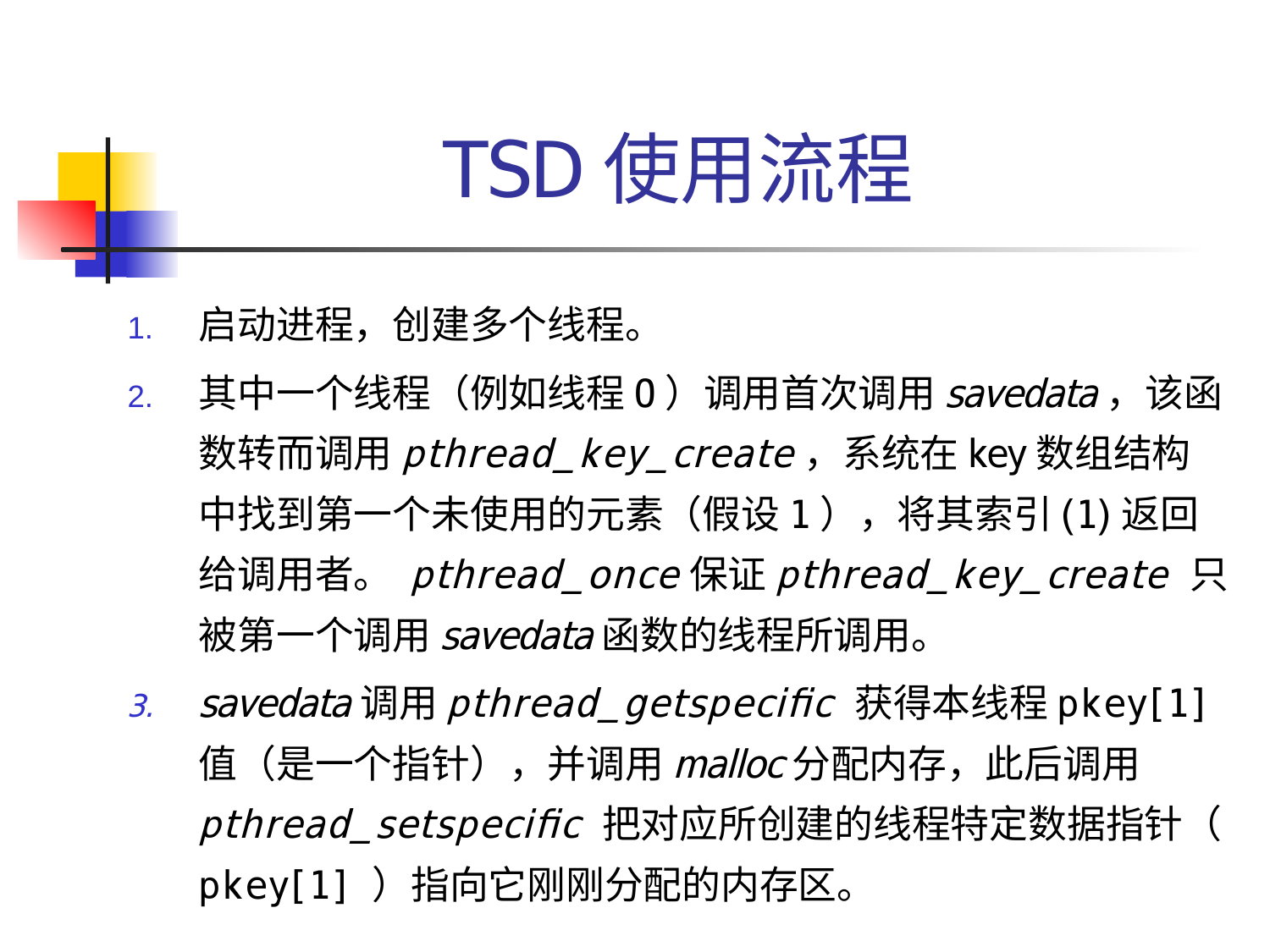

# TSD使用流程
启动进程，创建多个线程。
其中一个线程（例如线程0）调用首次调用savedata，该函数转而调用pthread_key_create，系统在key数组结构中找到第一个未使用的元素（假设1），将其索引(1)返回给调用者。 pthread_once保证pthread_key_create 只被第一个调用savedata函数的线程所调用。
savedata调用pthread_getspecific 获得本线程pkey[1]值（是一个指针），并调用malloc分配内存，此后调用pthread_setspecific 把对应所创建的线程特定数据指针（ pkey[1] ）指向它刚刚分配的内存区。